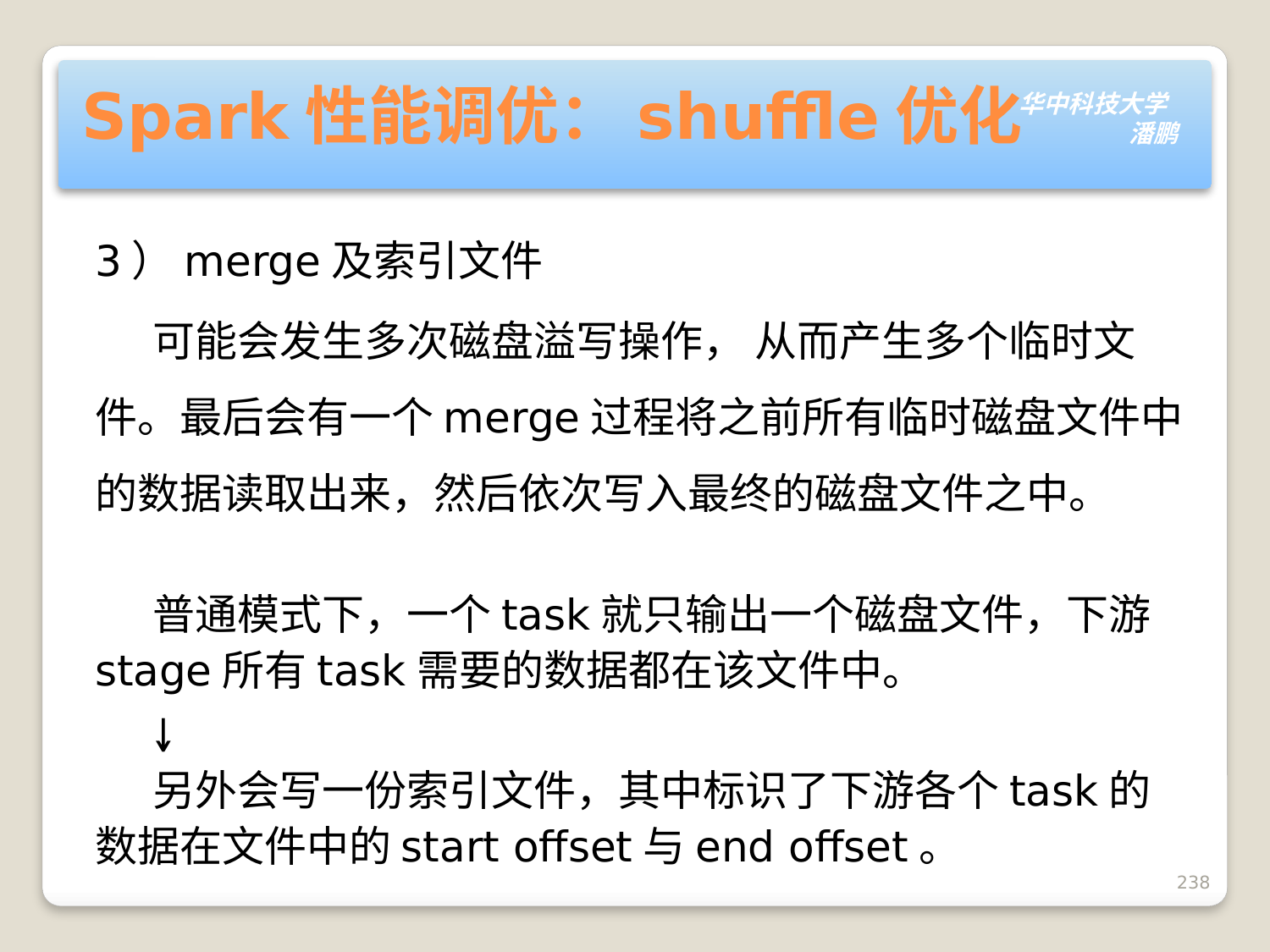

# Spark性能调优：shuffle优化
3）merge及索引文件
     可能会发生多次磁盘溢写操作， 从而产生多个临时文件。最后会有一个merge过程将之前所有临时磁盘文件中的数据读取出来，然后依次写入最终的磁盘文件之中。

     普通模式下，一个task就只输出一个磁盘文件，下游stage所有task需要的数据都在该文件中。
     ↓
     另外会写一份索引文件，其中标识了下游各个task的数据在文件中的start offset与end offset。
238